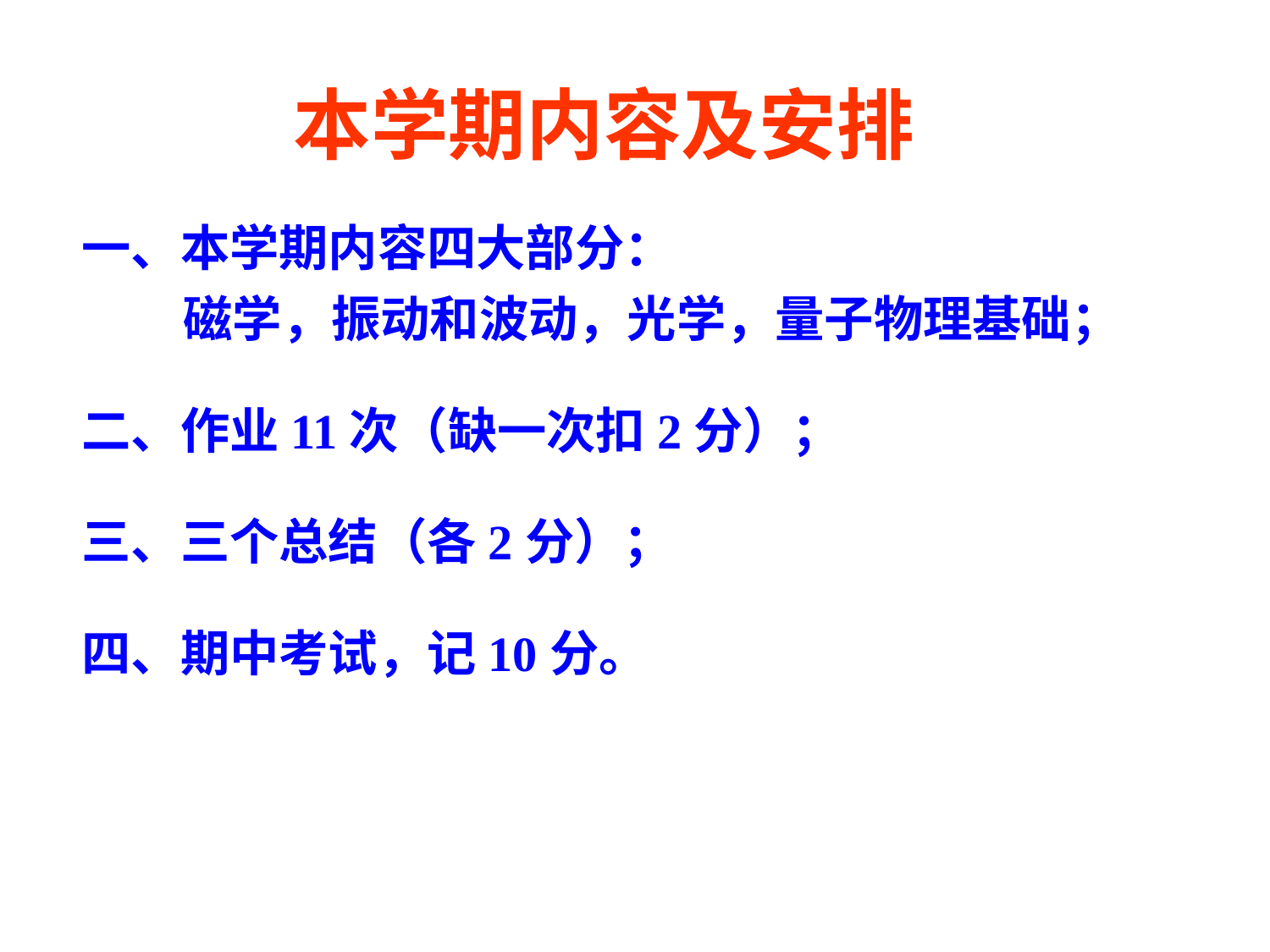

本学期内容及安排
一、本学期内容四大部分：
        磁学，振动和波动，光学，量子物理基础；

二、作业11次（缺一次扣2分）；

三、三个总结（各2分）；

四、期中考试，记10分。